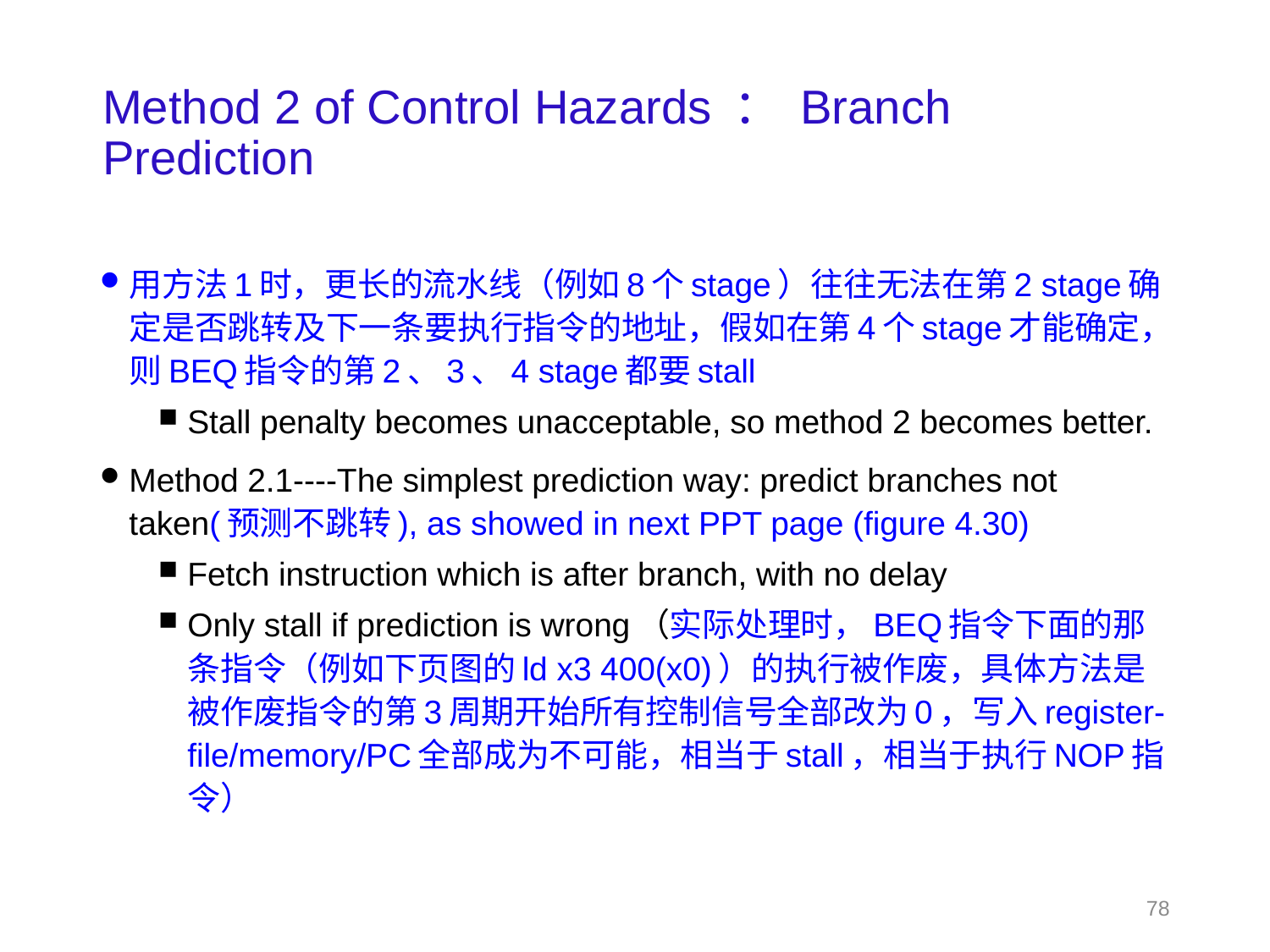

# Method 2 of Control Hazards ： Branch Prediction
用方法1时，更长的流水线（例如8个stage）往往无法在第2 stage确定是否跳转及下一条要执行指令的地址，假如在第4个stage才能确定，则BEQ指令的第2、3、4 stage都要stall
Stall penalty becomes unacceptable, so method 2 becomes better.
Method 2.1----The simplest prediction way: predict branches not taken(预测不跳转), as showed in next PPT page (figure 4.30)
Fetch instruction which is after branch, with no delay
Only stall if prediction is wrong（实际处理时，BEQ指令下面的那条指令（例如下页图的ld x3 400(x0)）的执行被作废，具体方法是被作废指令的第3周期开始所有控制信号全部改为0，写入register-file/memory/PC全部成为不可能，相当于stall，相当于执行NOP指令）

78